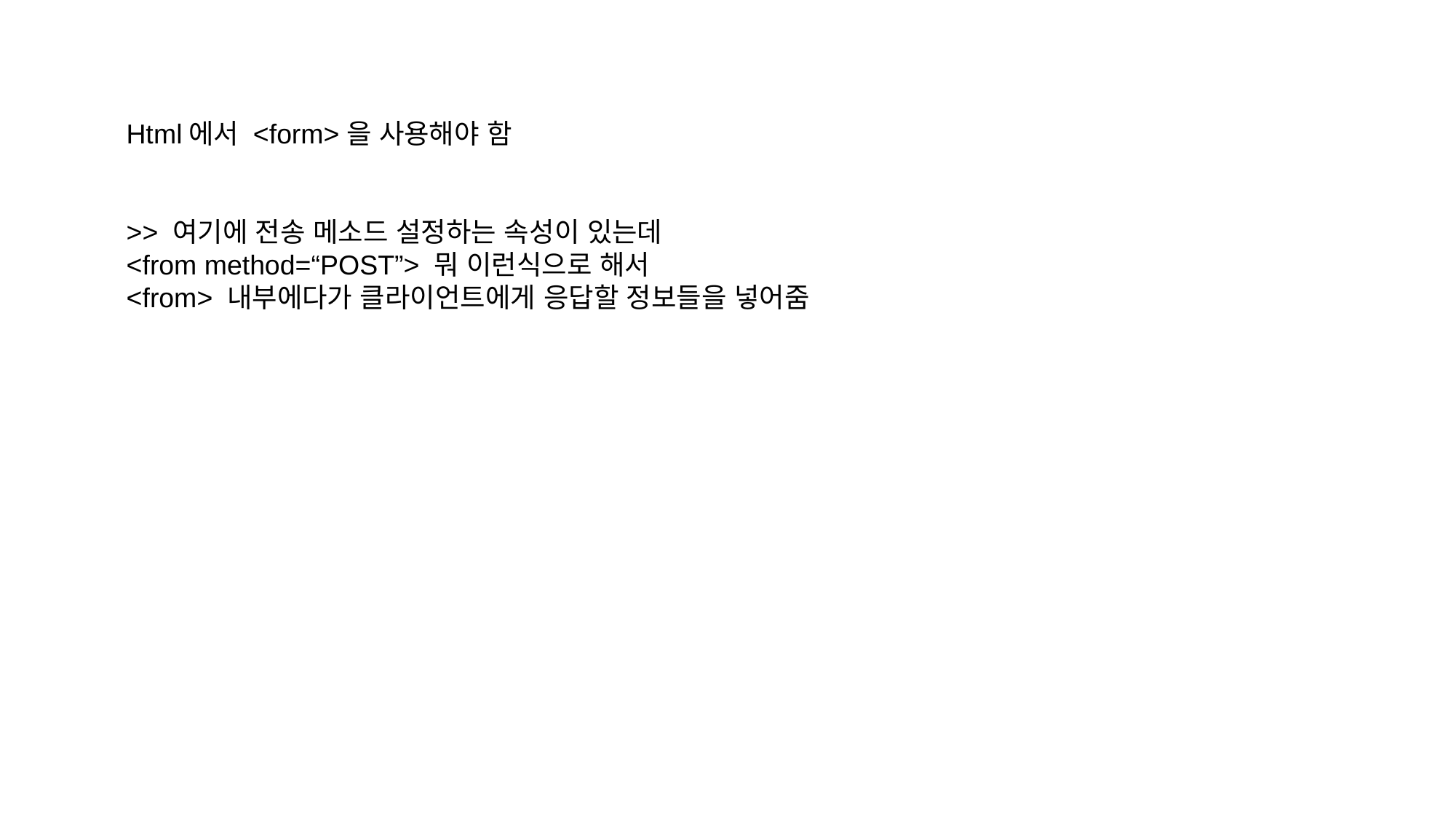

Html에서 <form>을 사용해야 함

>> 여기에 전송 메소드 설정하는 속성이 있는데
<from method=“POST”> 뭐 이런식으로 해서
<from> 내부에다가 클라이언트에게 응답할 정보들을 넣어줌